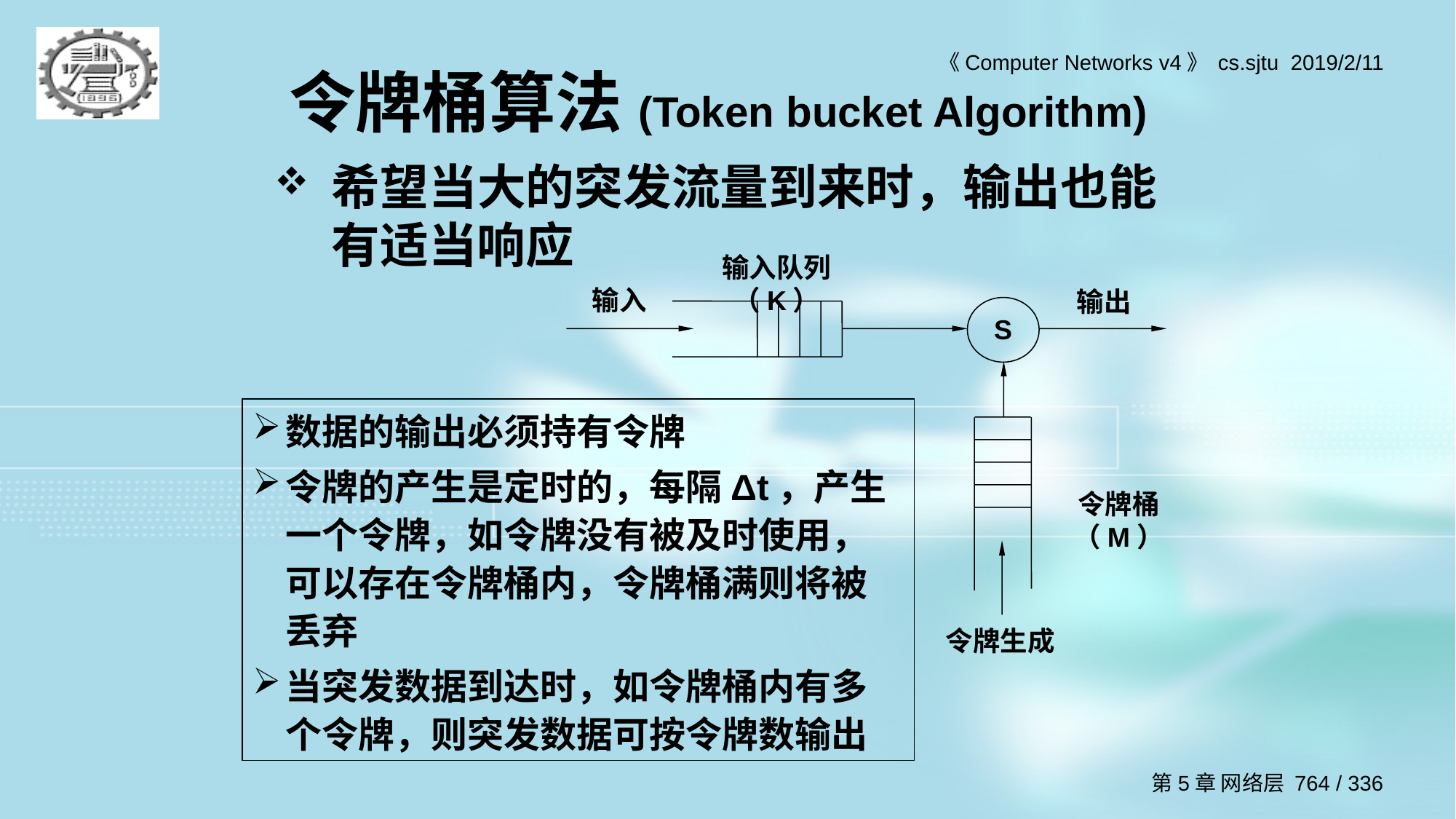

# 令牌桶算法(Token bucket Algorithm)
希望当大的突发流量到来时，输出也能有适当响应
输入队列（K）
输入
输出
S

令牌桶（M）

令牌生成
数据的输出必须持有令牌
令牌的产生是定时的，每隔Δt，产生一个令牌，如令牌没有被及时使用，可以存在令牌桶内，令牌桶满则将被丢弃
当突发数据到达时，如令牌桶内有多个令牌，则突发数据可按令牌数输出